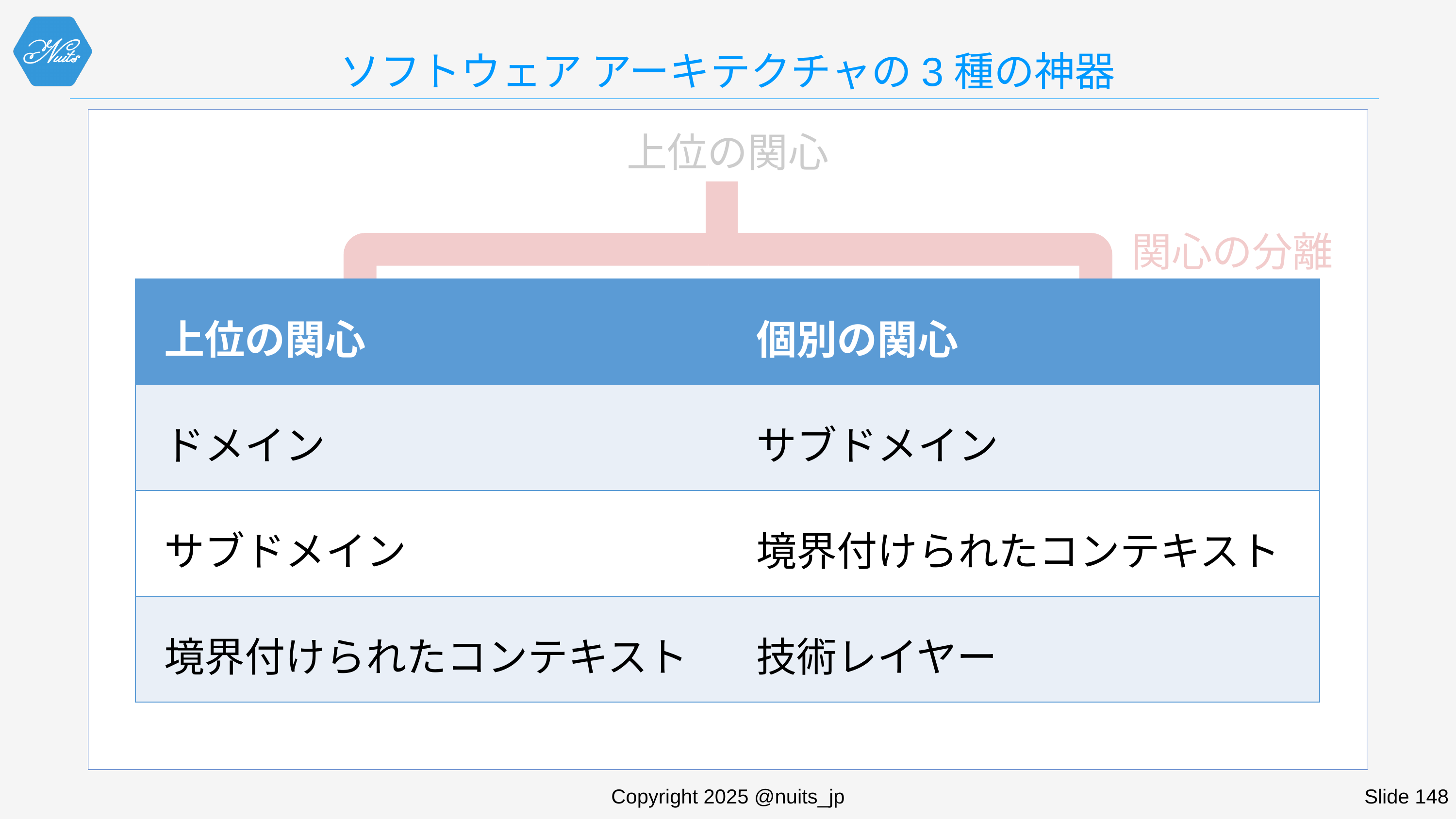

# ソフトウェア アーキテクチャの3種の神器

上位の関心

関心の分離
| 上位の関心 | 個別の関心 |
| --- | --- |
| ドメイン | サブドメイン |
| サブドメイン | 境界付けられたコンテキスト |
| 境界付けられたコンテキスト | 技術レイヤー |
個別の関心
個別の関心